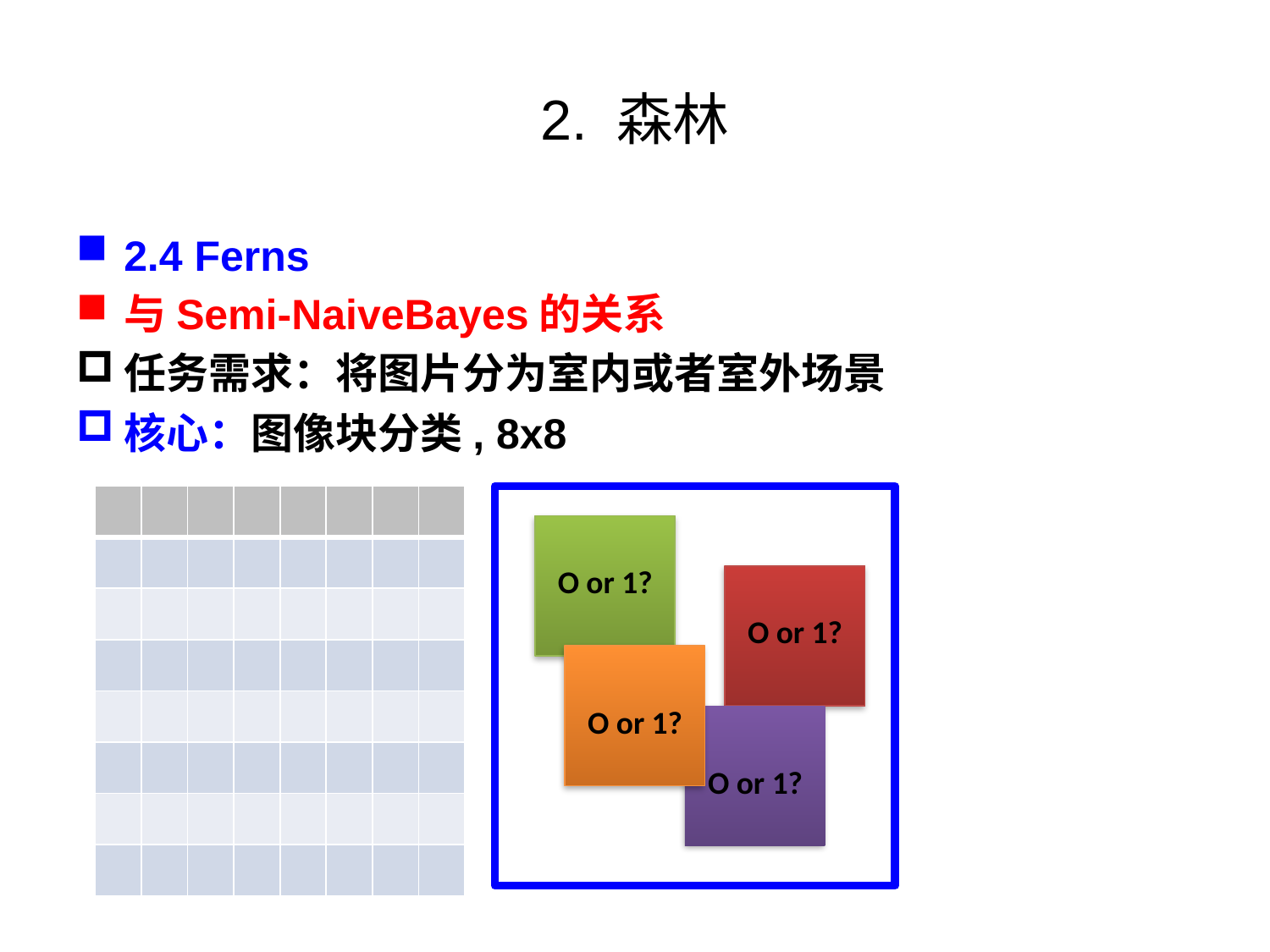

# 2. 森林
2.4 Ferns
与Semi-NaiveBayes的关系
任务需求：将图片分为室内或者室外场景
核心：图像块分类, 8x8
|  |  |  |  |  |  |  |  |
| --- | --- | --- | --- | --- | --- | --- | --- |
|  |  |  |  |  |  |  |  |
|  |  |  |  |  |  |  |  |
|  |  |  |  |  |  |  |  |
|  |  |  |  |  |  |  |  |
|  |  |  |  |  |  |  |  |
|  |  |  |  |  |  |  |  |
|  |  |  |  |  |  |  |  |

O or 1?

O or 1?

O or 1?

O or 1?